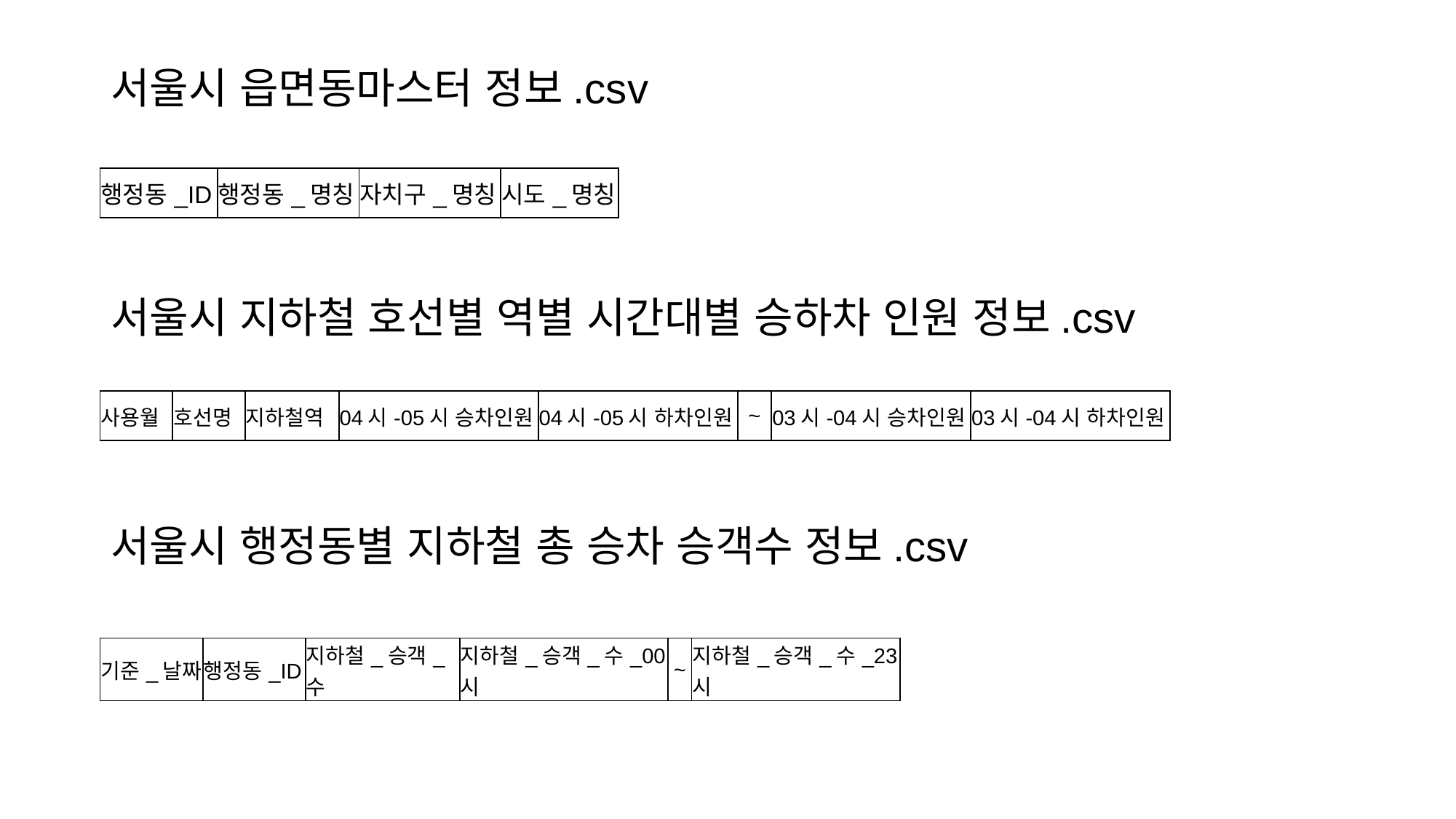

서울시 읍면동마스터 정보.csv

서울시 지하철 호선별 역별 시간대별 승하차 인원 정보.csv

서울시 행정동별 지하철 총 승차 승객수 정보.csv
| 행정동\_ID | 행정동\_명칭 | 자치구\_명칭 | 시도\_명칭 |
| --- | --- | --- | --- |
| 사용월 | 호선명 | 지하철역 | 04시-05시 승차인원 | 04시-05시 하차인원 | ~ | 03시-04시 승차인원 | 03시-04시 하차인원 |
| --- | --- | --- | --- | --- | --- | --- | --- |
| 기준\_날짜 | 행정동\_ID | 지하철\_승객\_수 | 지하철\_승객\_수\_00시 | ~ | 지하철\_승객\_수\_23시 |
| --- | --- | --- | --- | --- | --- |